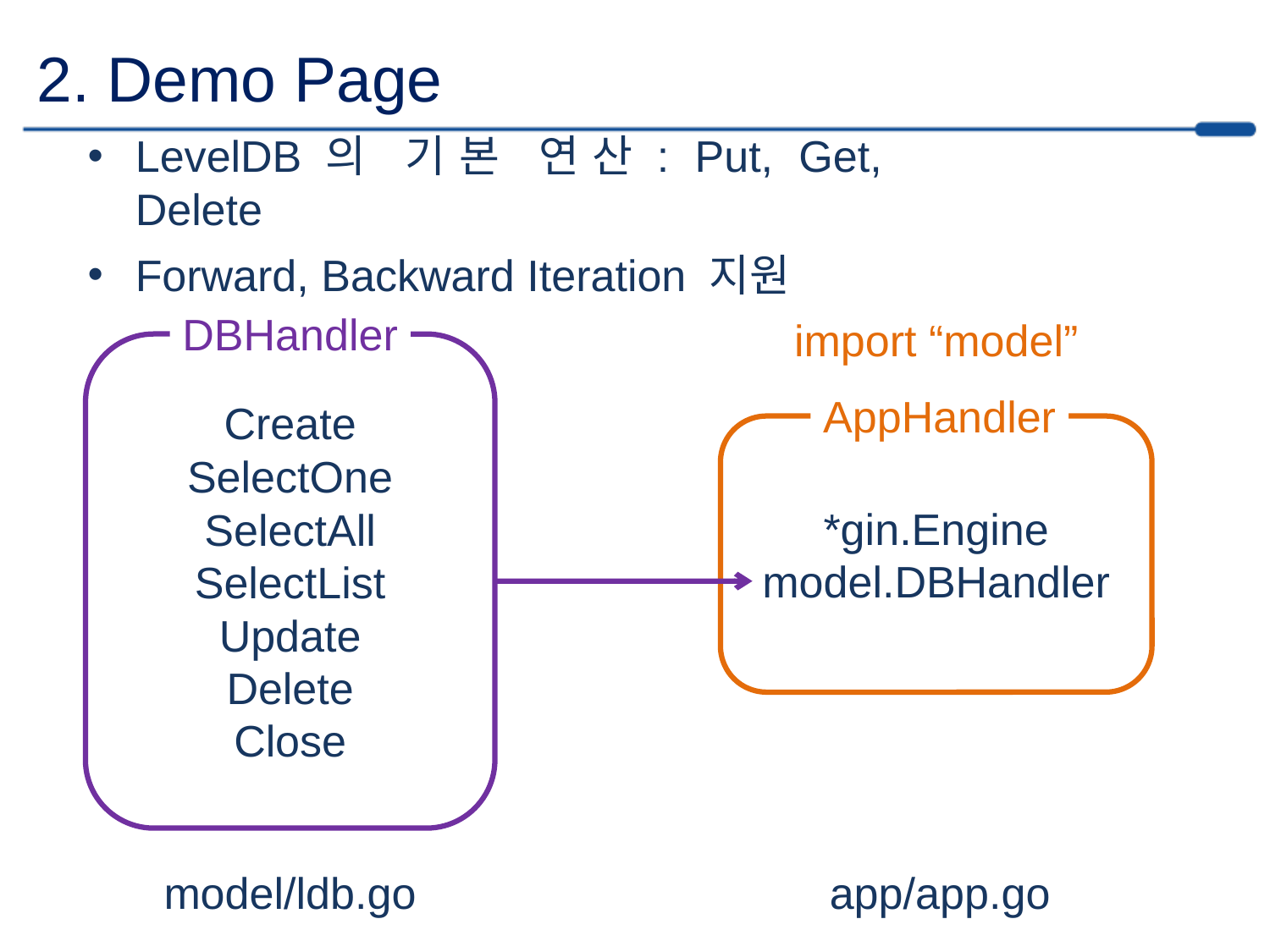

2. Demo Page
LevelDB의 기본 연산: Put, Get, Delete
Forward, Backward Iteration 지원
DBHandler
import “model”
Create
SelectOne
SelectAll
SelectList
Update
Delete
Close
AppHandler
*gin.Engine
model.DBHandler
model/ldb.go
app/app.go